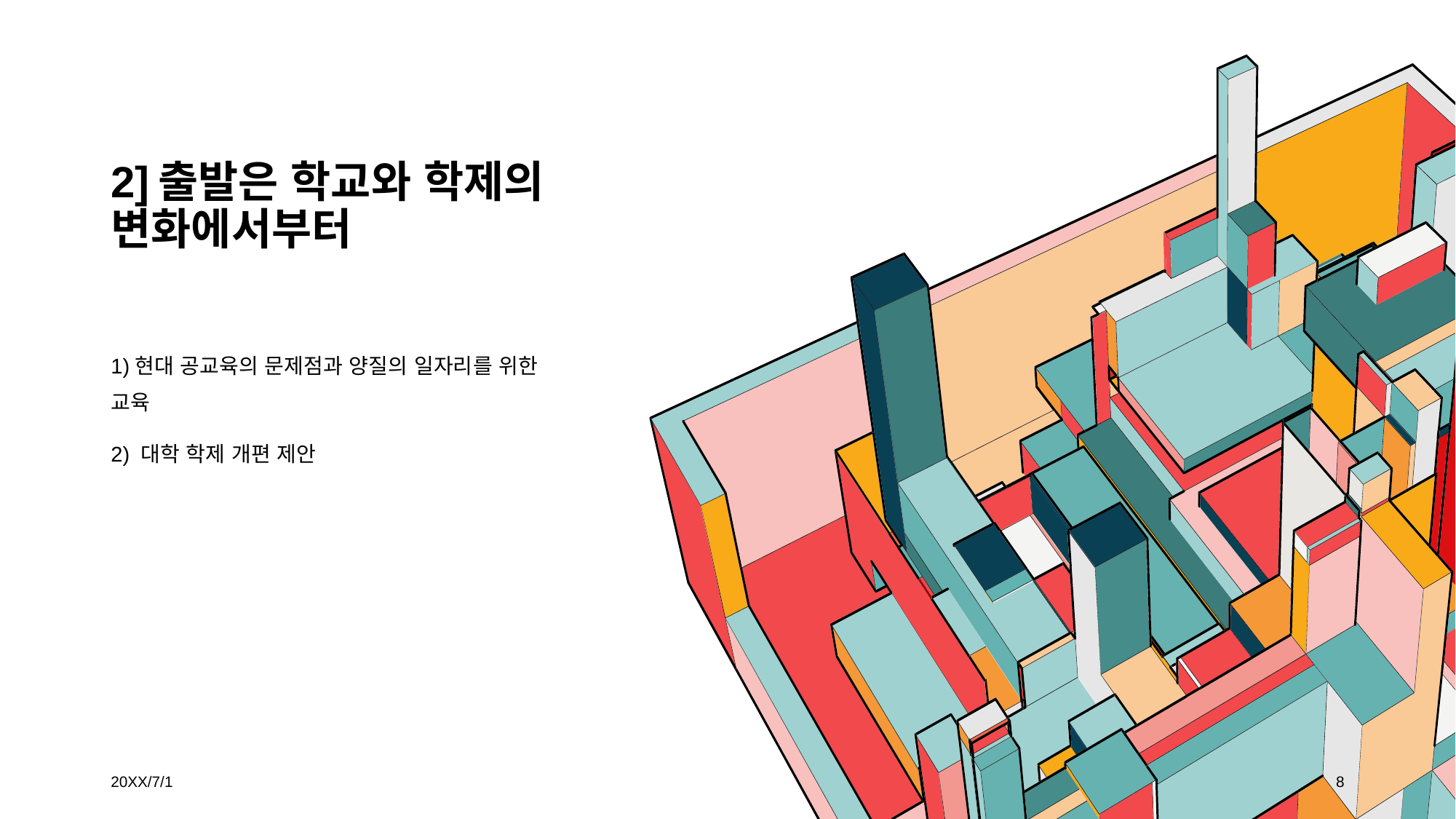

# 2]출발은 학교와 학제의 변화에서부터
1)현대 공교육의 문제점과 양질의 일자리를 위한 교육
2) 대학 학제 개편 제안

20XX/7/1
8